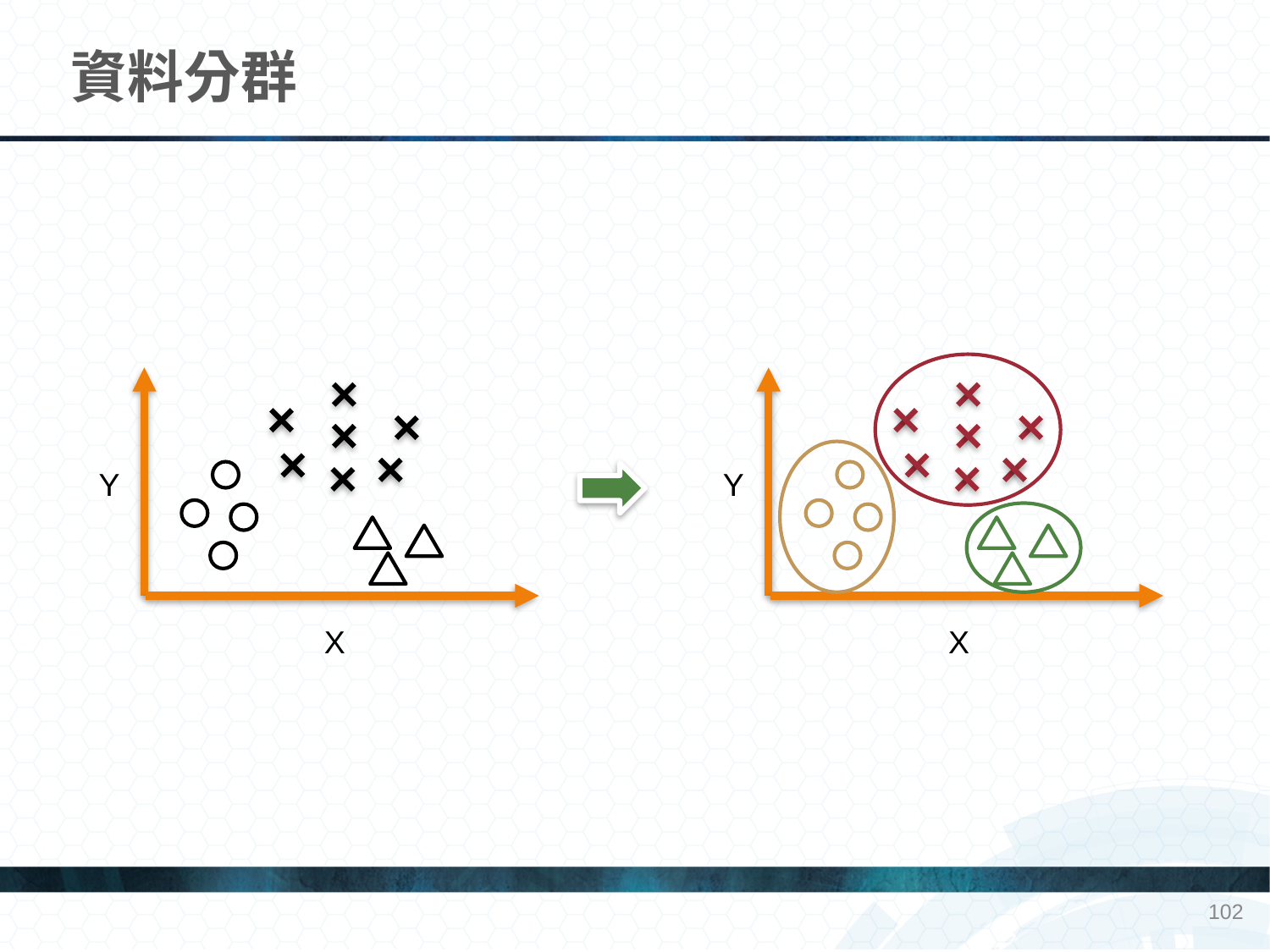

# 資料分群

Y
Y

X
X
102